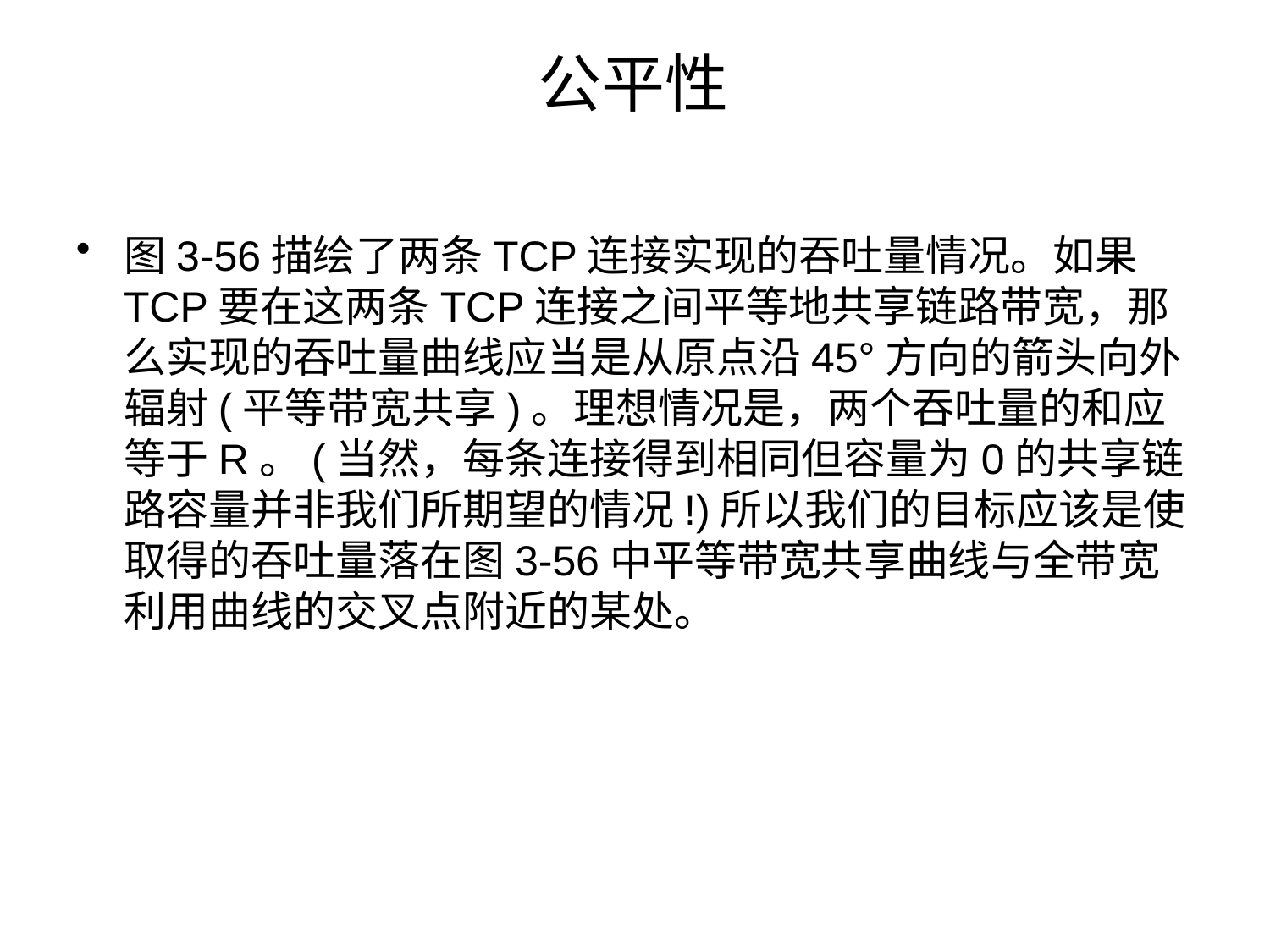

# 公平性
图3-56描绘了两条TCP连接实现的吞吐量情况。如果TCP要在这两条TCP连接之间平等地共享链路带宽，那么实现的吞吐量曲线应当是从原点沿45°方向的箭头向外辐射(平等带宽共享)。理想情况是，两个吞吐量的和应等于R。(当然，每条连接得到相同但容量为0的共享链路容量并非我们所期望的情况!)所以我们的目标应该是使取得的吞吐量落在图3-56中平等带宽共享曲线与全带宽利用曲线的交叉点附近的某处。